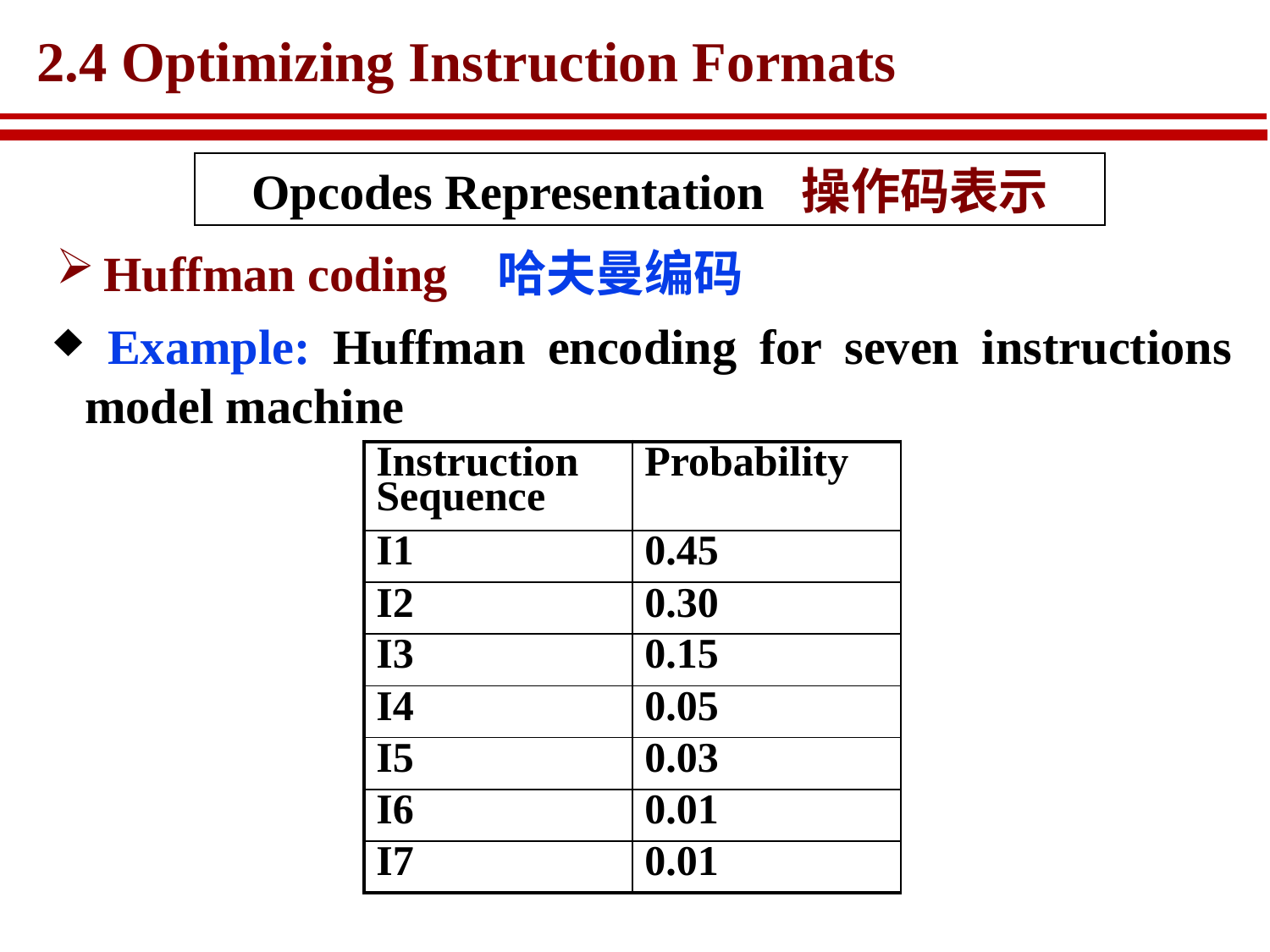

# 2.4 Optimizing Instruction Formats
Opcodes Representation  操作码表示
Huffman coding   哈夫曼编码
 Example: Huffman encoding for seven instructions model machine
| Instruction Sequence | Probability |
| --- | --- |
| I1 | 0.45 |
| I2 | 0.30 |
| I3 | 0.15 |
| I4 | 0.05 |
| I5 | 0.03 |
| I6 | 0.01 |
| I7 | 0.01 |